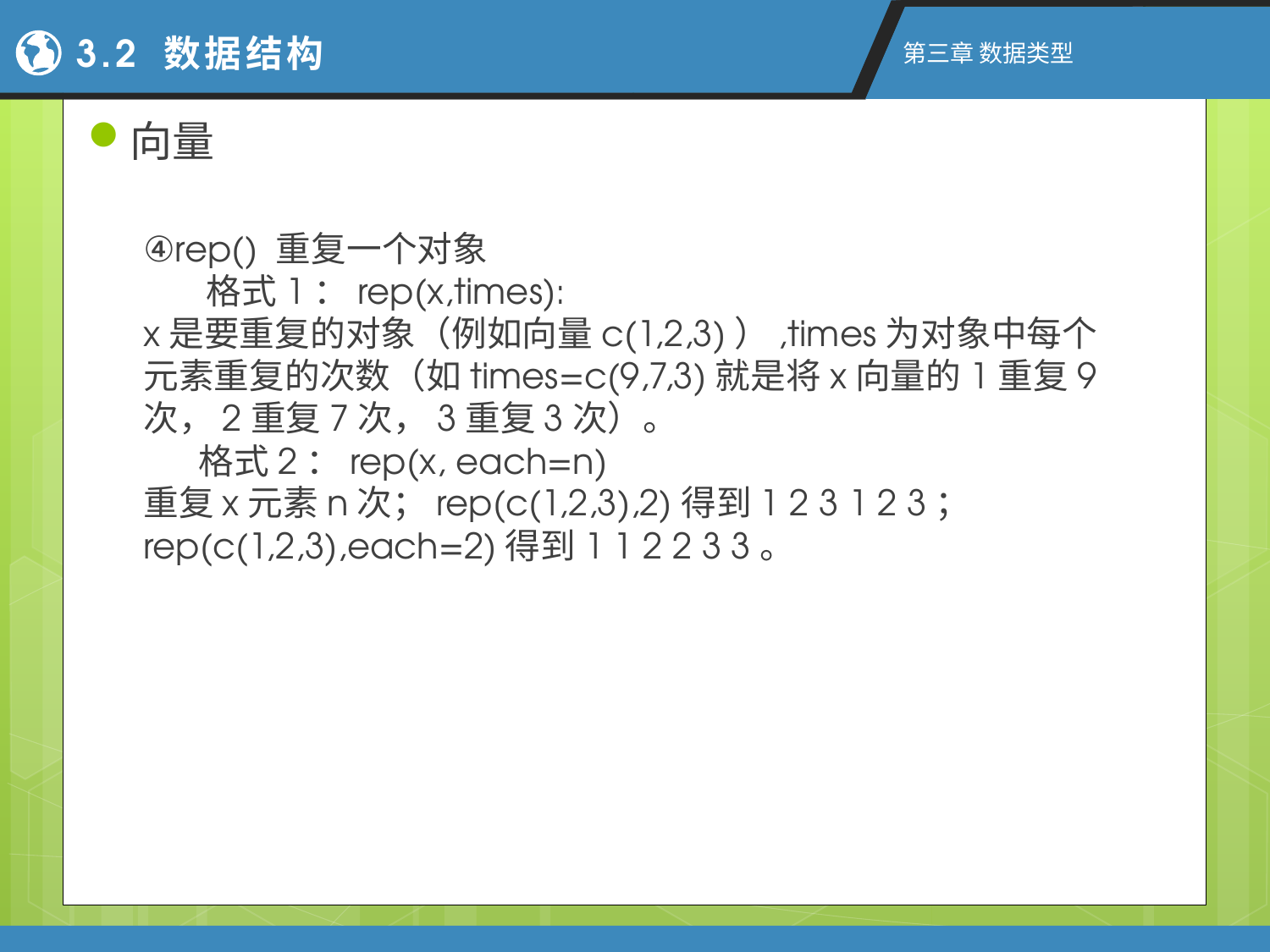

2.1新手上路
3.2 数据结构

第二章 R语言入门
第三章 数据类型
向量
④rep() 重复一个对象
       格式1：rep(x,times):
x是要重复的对象（例如向量c(1,2,3)）,times为对象中每个元素重复的次数（如times=c(9,7,3)就是将x向量的1重复9次，2重复7次，3重复3次）。
      格式2：rep(x, each=n)
重复x元素n次；rep(c(1,2,3),2)得到1 2 3 1 2 3；rep(c(1,2,3),each=2)得到1 1 2 2 3 3。